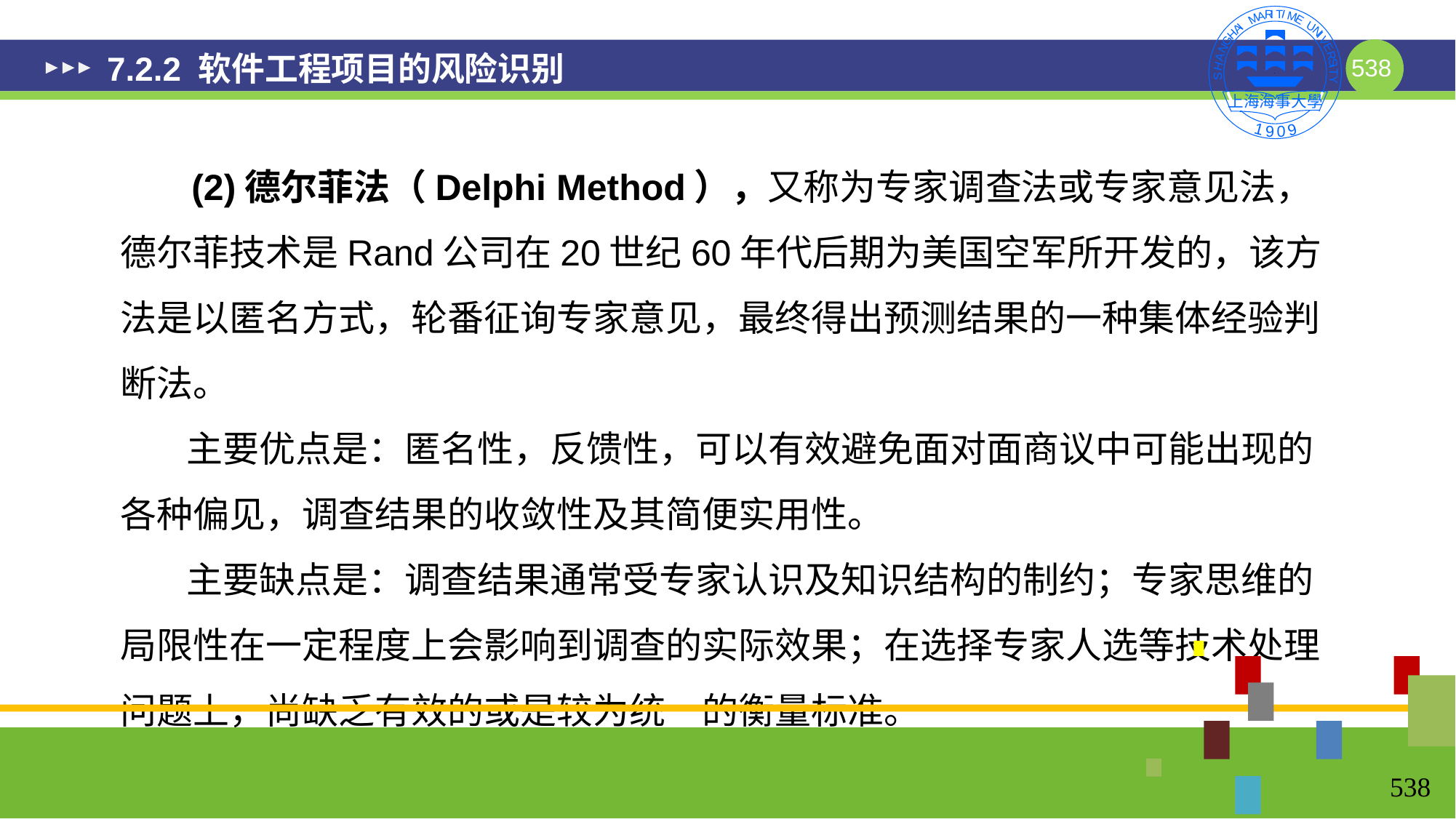

# 7.2.2 软件工程项目的风险识别
       (2)德尔菲法（Delphi Method），又称为专家调查法或专家意见法，德尔菲技术是Rand公司在20世纪60年代后期为美国空军所开发的，该方法是以匿名方式，轮番征询专家意见，最终得出预测结果的一种集体经验判断法。
       主要优点是：匿名性，反馈性，可以有效避免面对面商议中可能出现的各种偏见，调查结果的收敛性及其简便实用性。
       主要缺点是：调查结果通常受专家认识及知识结构的制约；专家思维的局限性在一定程度上会影响到调查的实际效果；在选择专家人选等技术处理问题上，尚缺乏有效的或是较为统一的衡量标准。

538
538